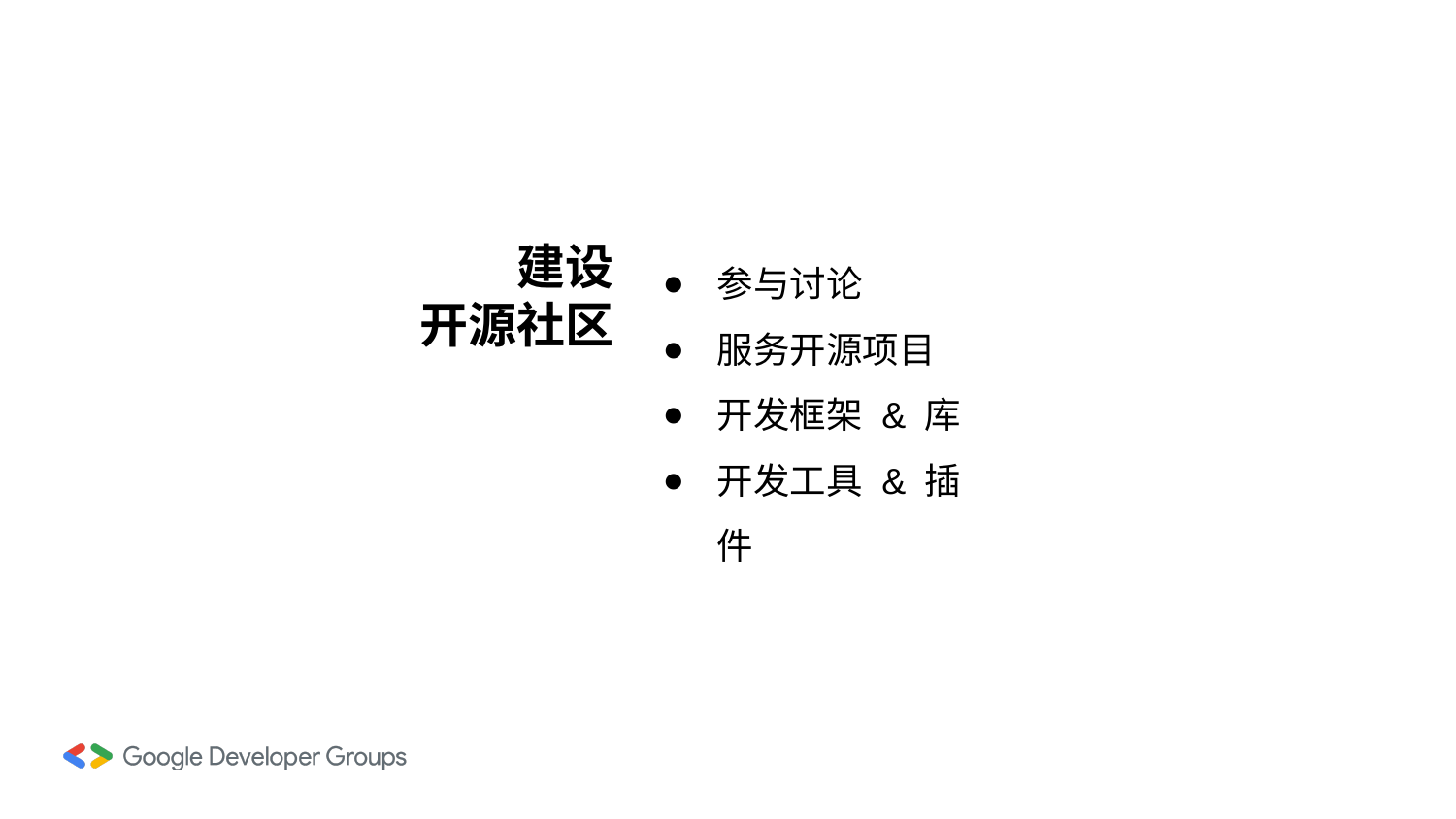

建设
开源社区
参与讨论
服务开源项目
开发框架 & 库
开发工具 & 插件